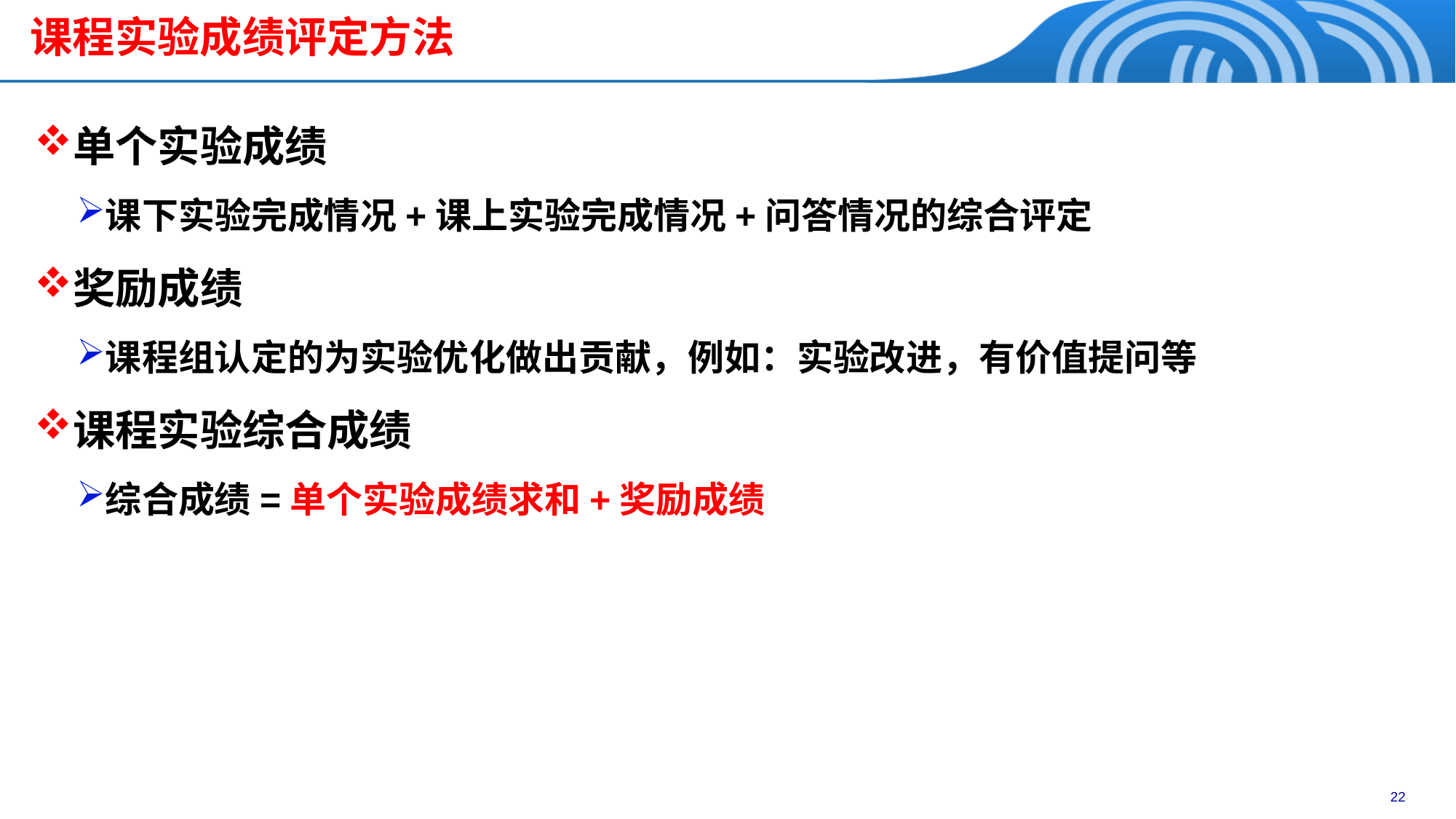

# 课程实验成绩评定方法
单个实验成绩
课下实验完成情况+课上实验完成情况+问答情况的综合评定
奖励成绩
课程组认定的为实验优化做出贡献，例如：实验改进，有价值提问等
课程实验综合成绩
综合成绩=单个实验成绩求和+奖励成绩